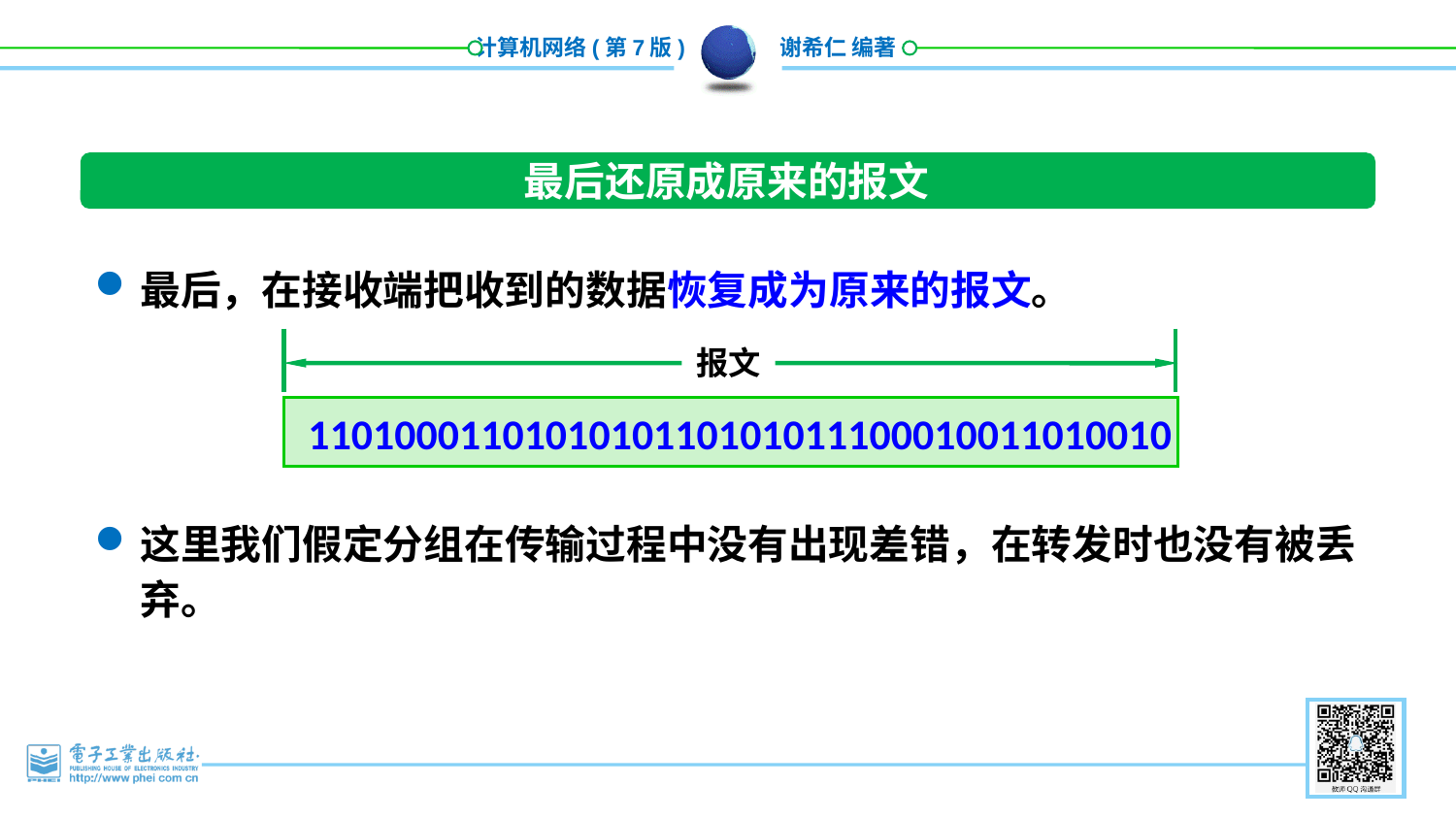

最后还原成原来的报文

最后，在接收端把收到的数据恢复成为原来的报文。
报文

1101000110101010110101011100010011010010
数     据
数     据
数     据
这里我们假定分组在传输过程中没有出现差错，在转发时也没有被丢弃。